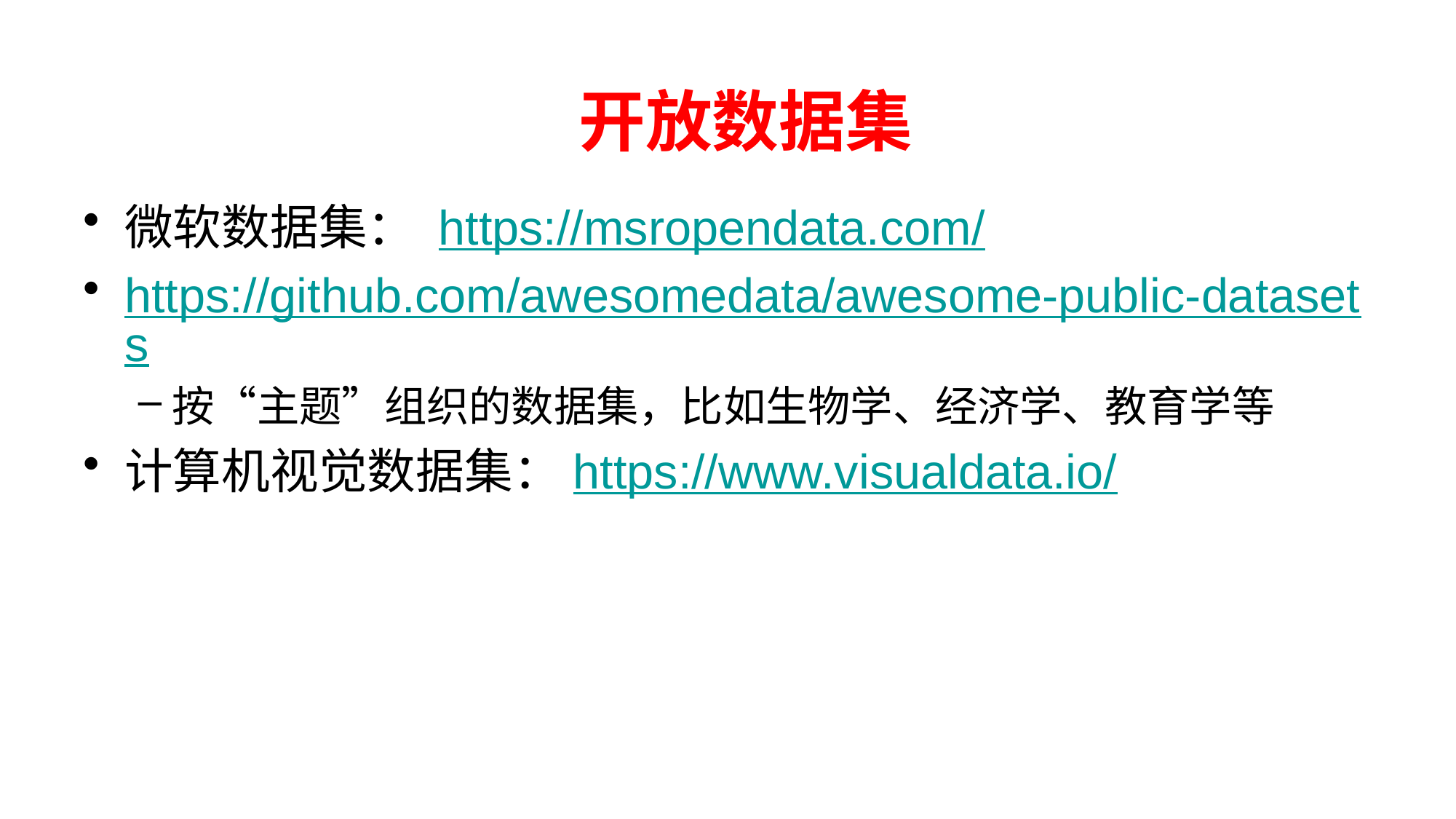

开放数据集
微软数据集： https://msropendata.com/
https://github.com/awesomedata/awesome-public-datasets
按“主题”组织的数据集，比如生物学、经济学、教育学等
计算机视觉数据集：https://www.visualdata.io/